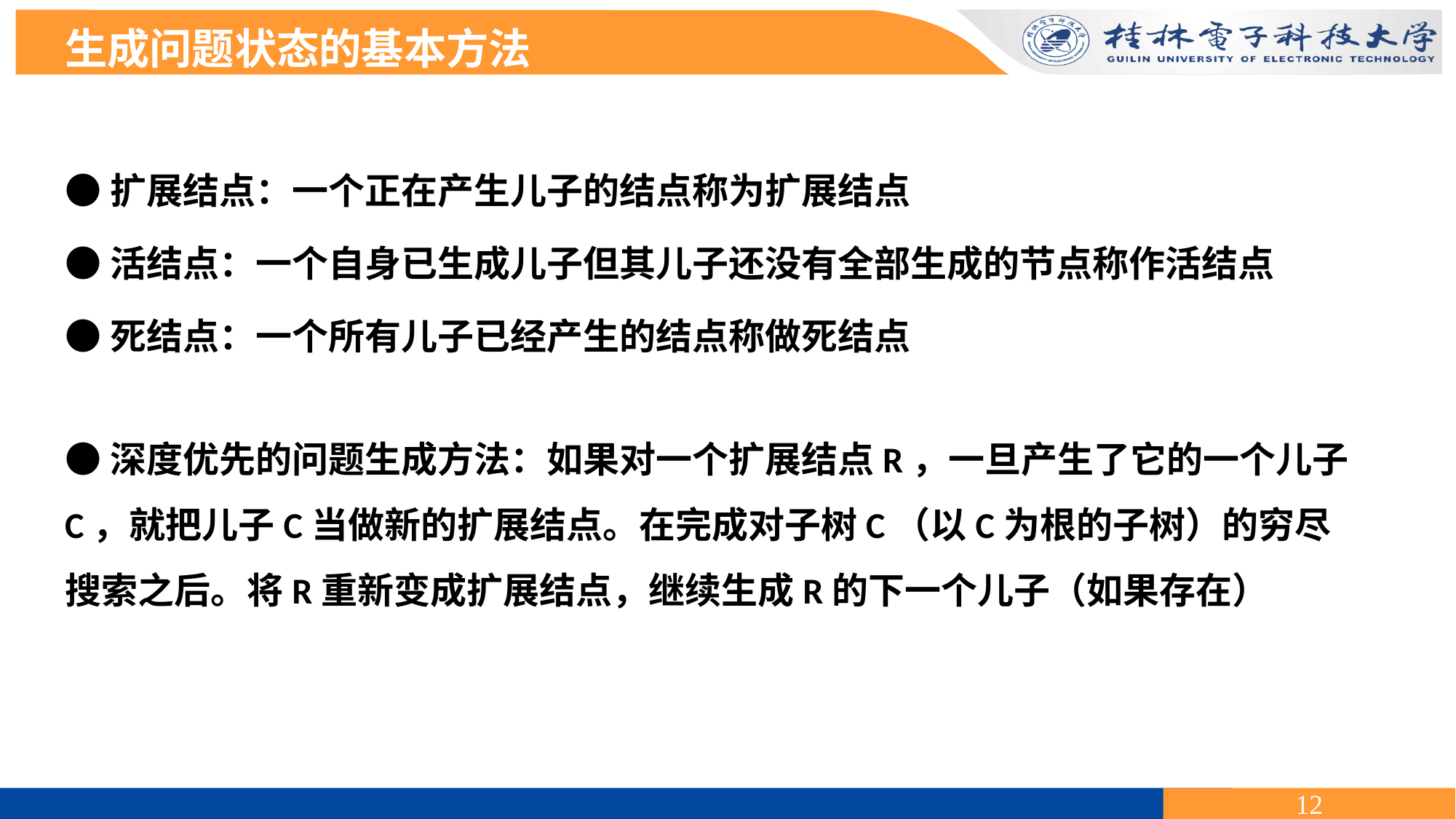

生成问题状态的基本方法
●扩展结点：一个正在产生儿子的结点称为扩展结点
●活结点：一个自身已生成儿子但其儿子还没有全部生成的节点称作活结点
●死结点：一个所有儿子已经产生的结点称做死结点
●深度优先的问题生成方法：如果对一个扩展结点R，一旦产生了它的一个儿子C，就把儿子C当做新的扩展结点。在完成对子树C（以C为根的子树）的穷尽搜索之后。将R重新变成扩展结点，继续生成R的下一个儿子（如果存在）